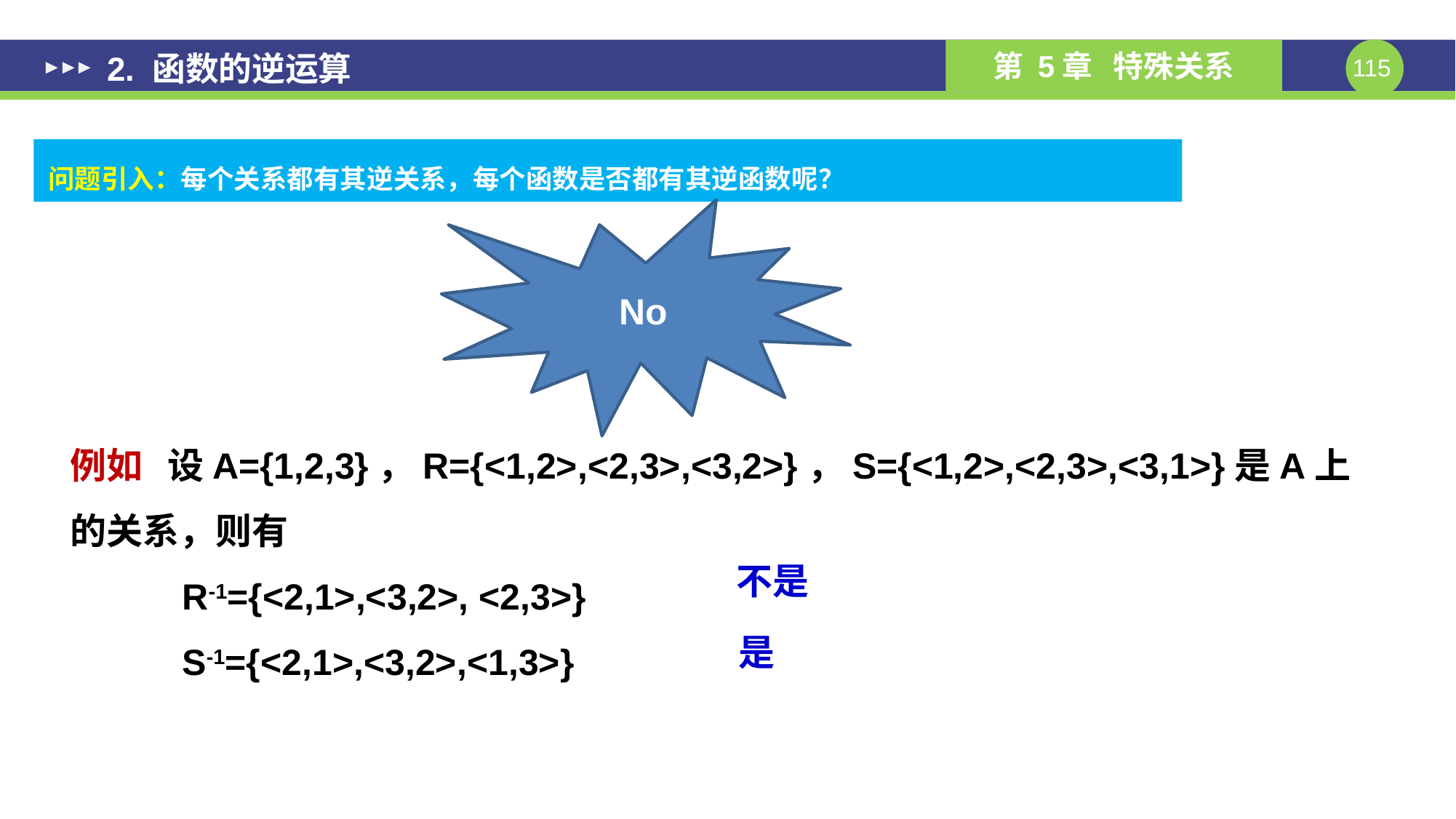

# 2. 函数的逆运算
问题引入：每个关系都有其逆关系，每个函数是否都有其逆函数呢？
No
例如   设A={1,2,3}，R={<1,2>,<2,3>,<3,2>}，S={<1,2>,<2,3>,<3,1>}是A上的关系，则有
           R-1={<2,1>,<3,2>, <2,3>}
           S-1={<2,1>,<3,2>,<1,3>}
不是
是